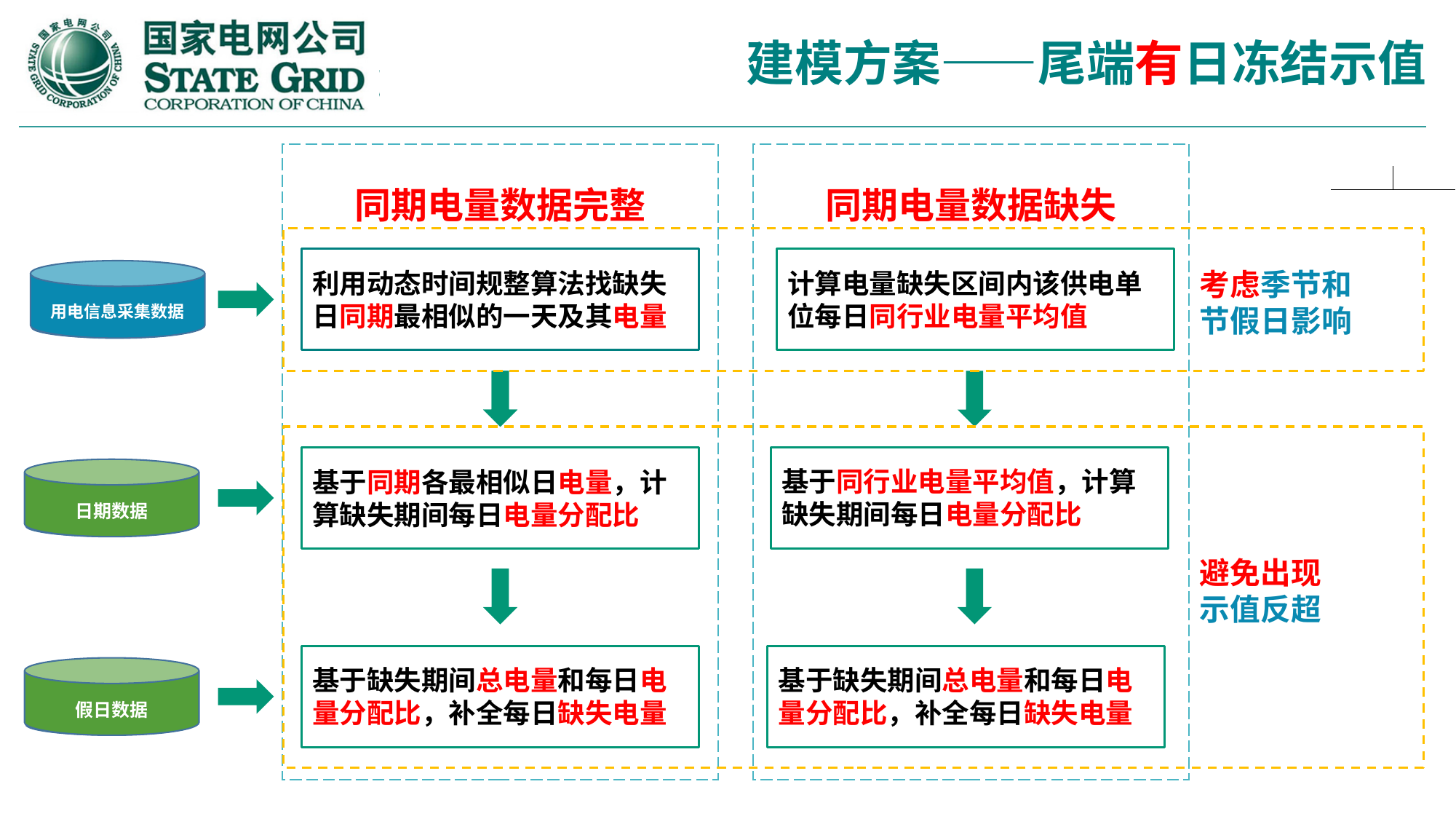

建模方案——尾端有日冻结示值

同期电量数据完整

同期电量数据缺失

考虑季节和
节假日影响

用电信息采集数据
利用动态时间规整算法找缺失日同期最相似的一天及其电量
计算电量缺失区间内该供电单位每日同行业电量平均值

避免出现
示值反超

日期数据
基于同行业电量平均值，计算缺失期间每日电量分配比
基于同期各最相似日电量，计算缺失期间每日电量分配比

假日数据
基于缺失期间总电量和每日电量分配比，补全每日缺失电量
基于缺失期间总电量和每日电量分配比，补全每日缺失电量